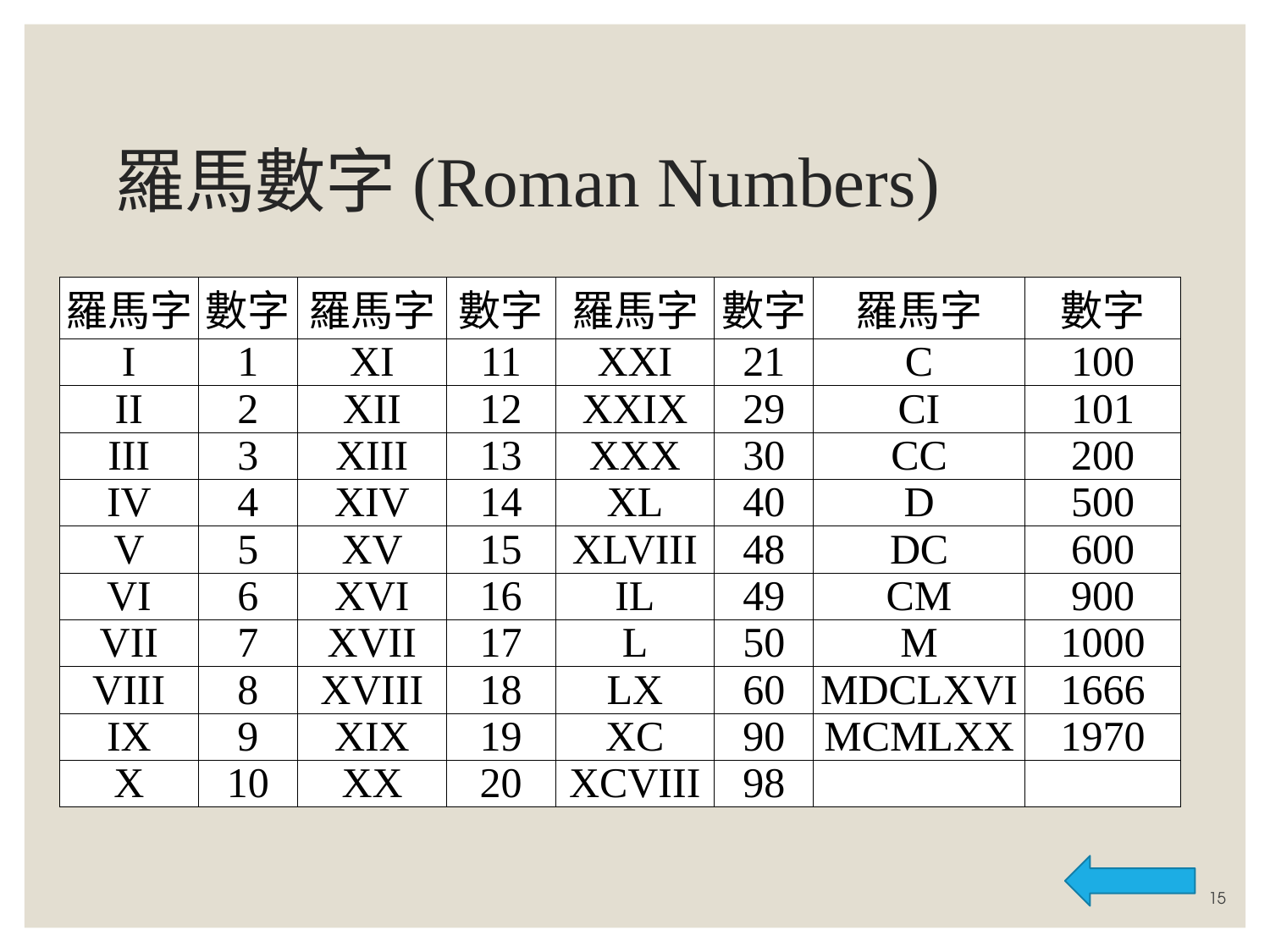

# 羅馬數字(Roman Numbers)
| 羅馬字 | 數字 | 羅馬字 | 數字 | 羅馬字 | 數字 | 羅馬字 | 數字 |
| --- | --- | --- | --- | --- | --- | --- | --- |
| I | 1 | XI | 11 | XXI | 21 | C | 100 |
| II | 2 | XII | 12 | XXIX | 29 | CI | 101 |
| III | 3 | XIII | 13 | XXX | 30 | CC | 200 |
| IV | 4 | XIV | 14 | XL | 40 | D | 500 |
| V | 5 | XV | 15 | XLVIII | 48 | DC | 600 |
| VI | 6 | XVI | 16 | IL | 49 | CM | 900 |
| VII | 7 | XVII | 17 | L | 50 | M | 1000 |
| VIII | 8 | XVIII | 18 | LX | 60 | MDCLXVI | 1666 |
| IX | 9 | XIX | 19 | XC | 90 | MCMLXX | 1970 |
| X | 10 | XX | 20 | XCVIII | 98 |  |  |

15